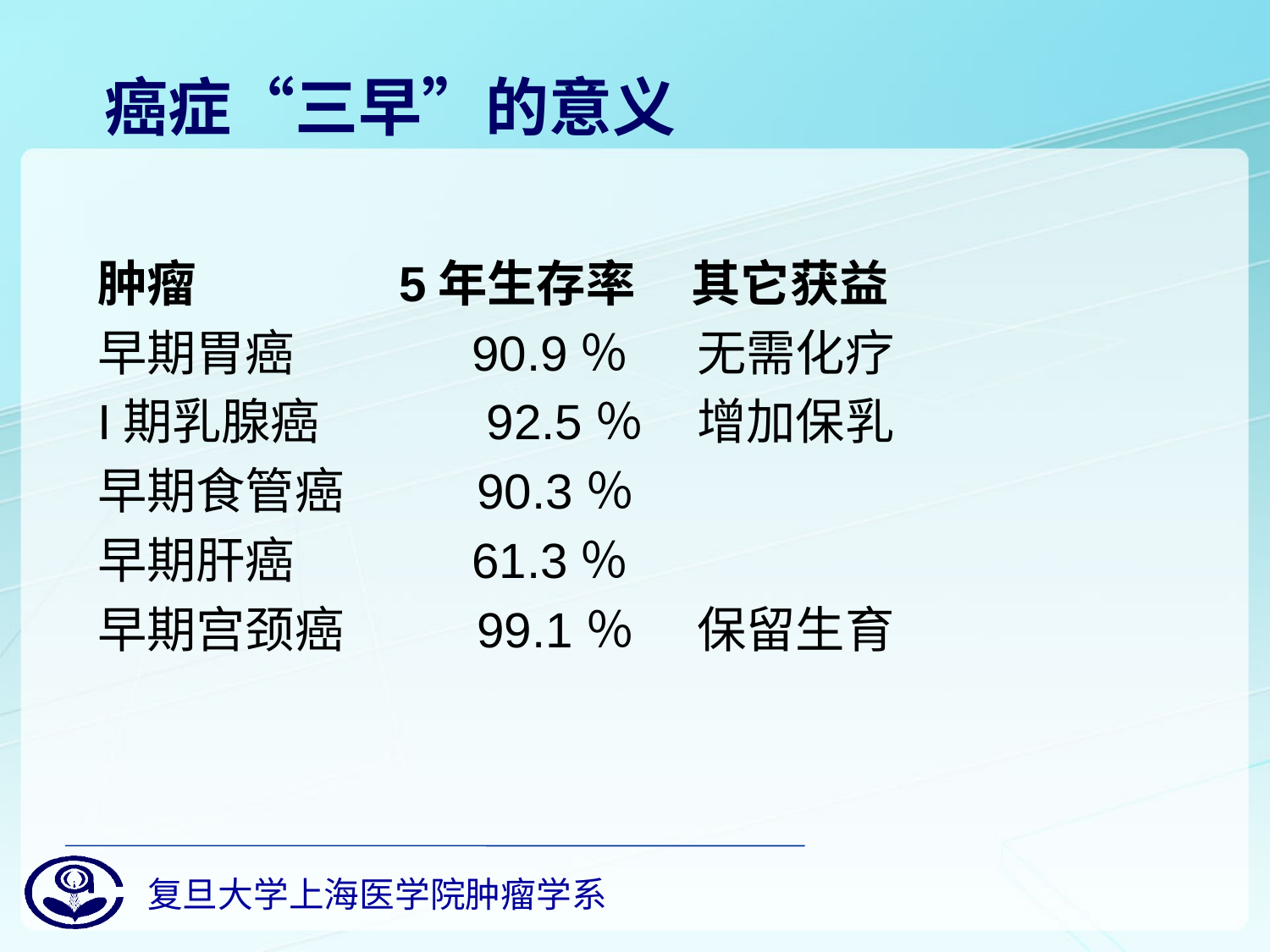

癌症“三早”的意义
肿瘤                 5年生存率     其它获益
早期胃癌               90.9％	    无需化疗
I期乳腺癌              92.5％	    增加保乳
早期食管癌           90.3％
早期肝癌               61.3％
早期宫颈癌           99.1％	    保留生育